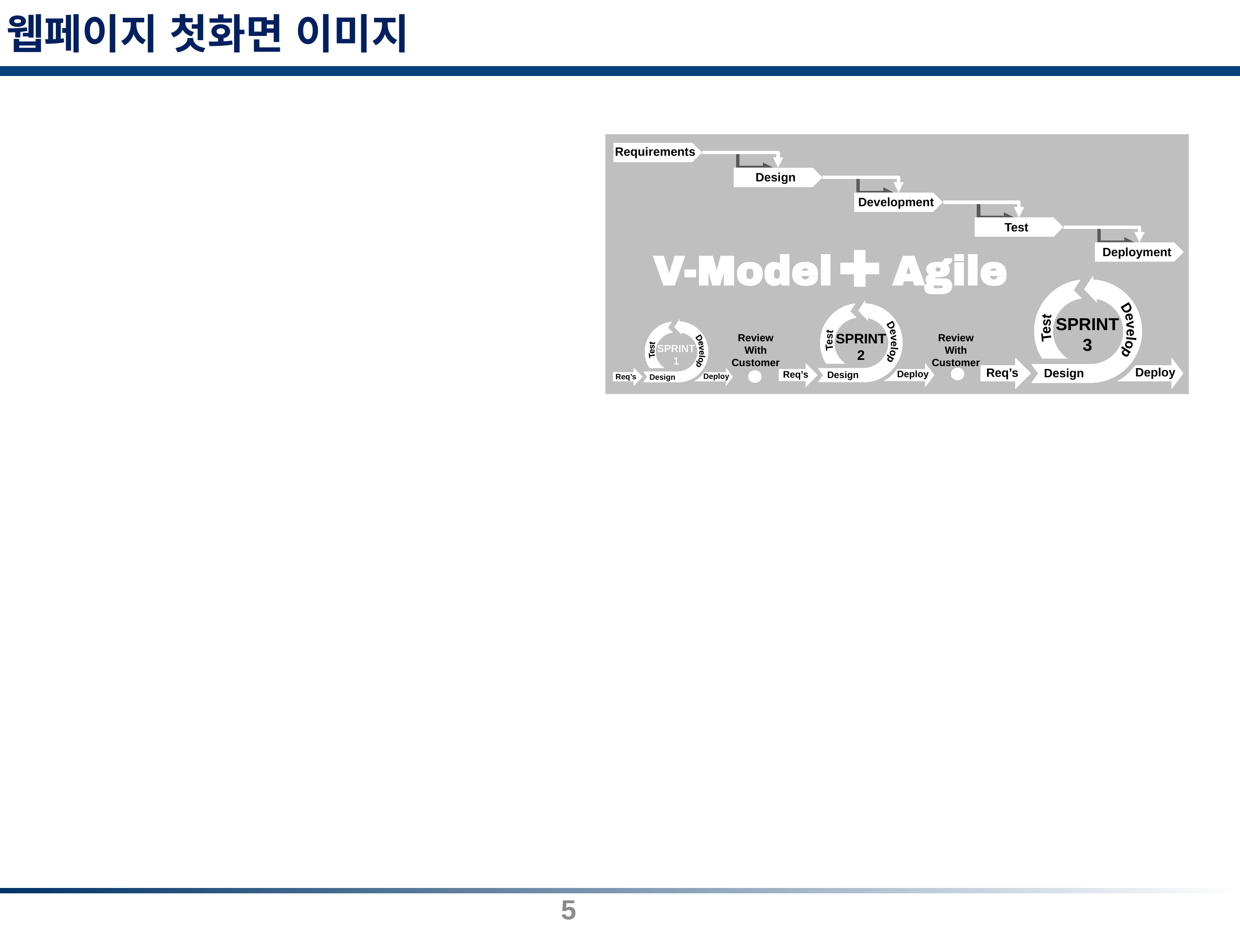

# 웹페이지 첫화면 이미지

Requirements

Design

Development

Test

V-Model
Agile
Deployment

SPRINT
3

Test
Develop

SPRINT
2
Review
With
Customer
Review
With
Customer
Test
Develop
SPRINT
1
Test
Develop

Deploy
Req’s
Design

Deploy
Req’s
Design

Deploy
Req’s
Design

Requirements

Design

Development

Test

V-Model
Agile

Deployment

SPRINT
3

Test
Develop

SPRINT
2
Review
With
Customer
Review
With
Customer
Test
Develop
SPRINT
1
Test
Develop

Deploy
Req’s
Design

Deploy
Req’s
Design

Deploy
Req’s
Design
5